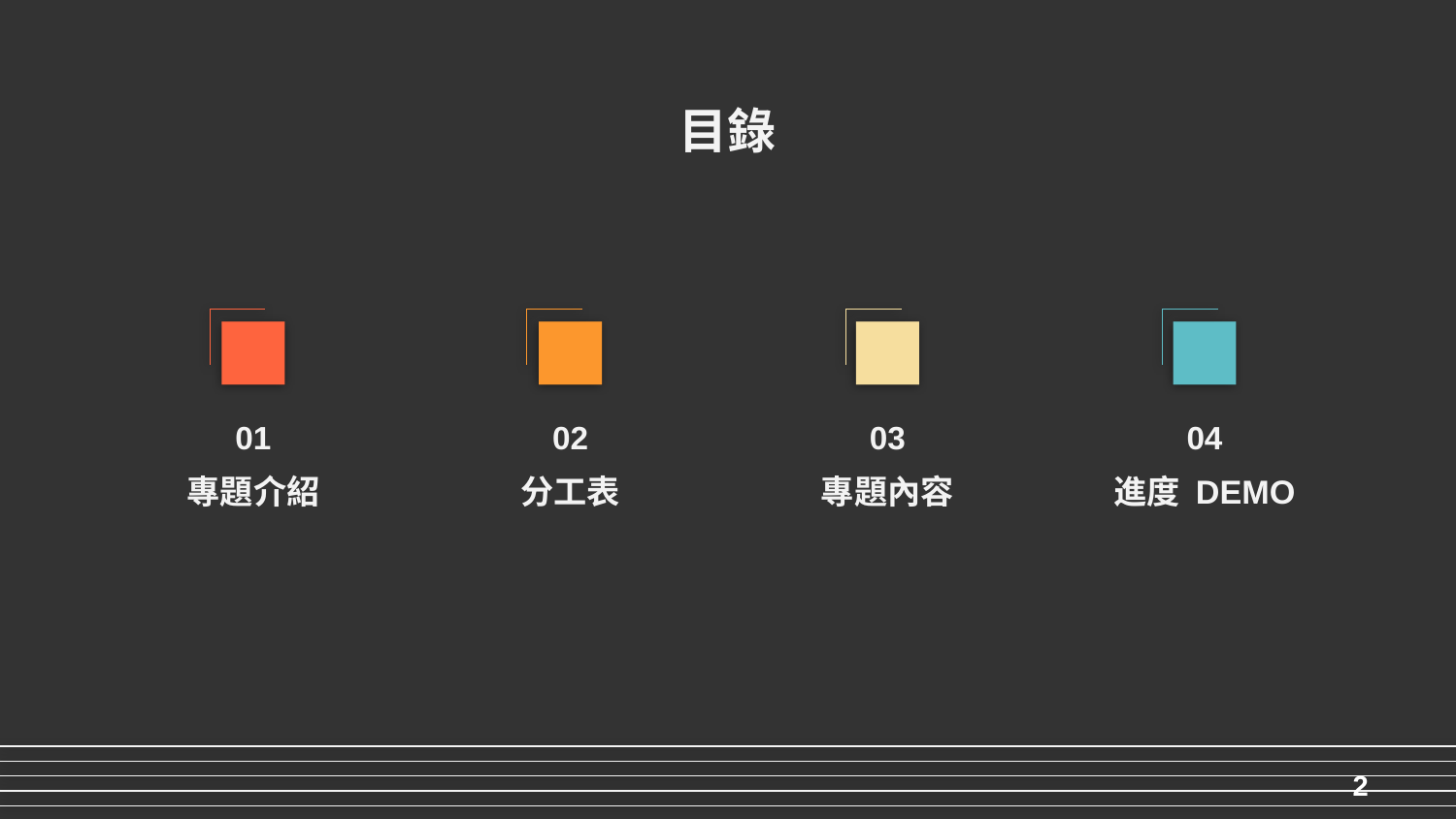

# 目錄

01
02
03
04
專題介紹
分工表
專題內容
進度 DEMO

2